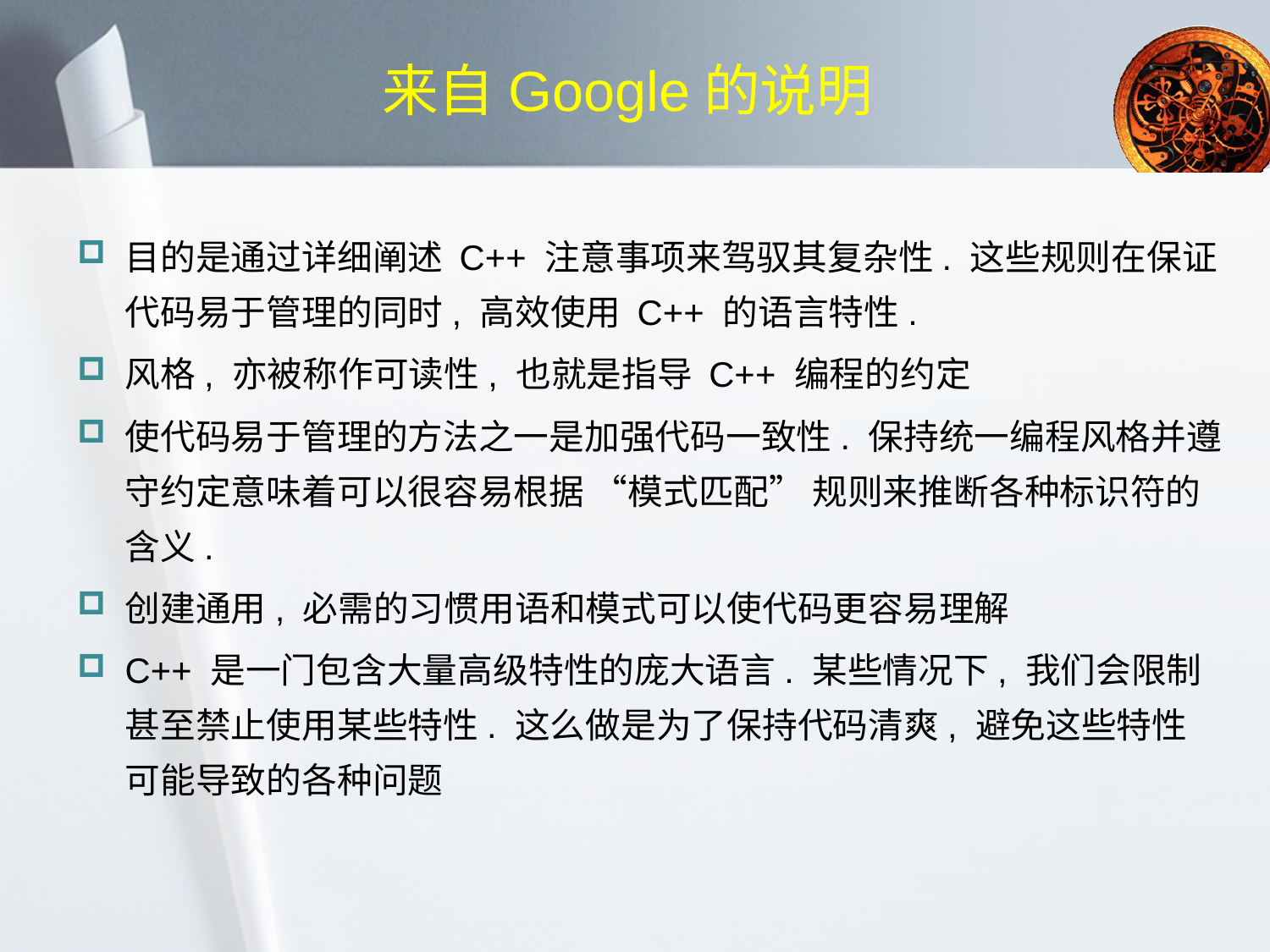

# 来自Google的说明
目的是通过详细阐述 C++ 注意事项来驾驭其复杂性. 这些规则在保证代码易于管理的同时, 高效使用 C++ 的语言特性.
风格, 亦被称作可读性, 也就是指导 C++ 编程的约定
使代码易于管理的方法之一是加强代码一致性. 保持统一编程风格并遵守约定意味着可以很容易根据 “模式匹配” 规则来推断各种标识符的含义.
创建通用, 必需的习惯用语和模式可以使代码更容易理解
C++ 是一门包含大量高级特性的庞大语言. 某些情况下, 我们会限制甚至禁止使用某些特性. 这么做是为了保持代码清爽, 避免这些特性可能导致的各种问题